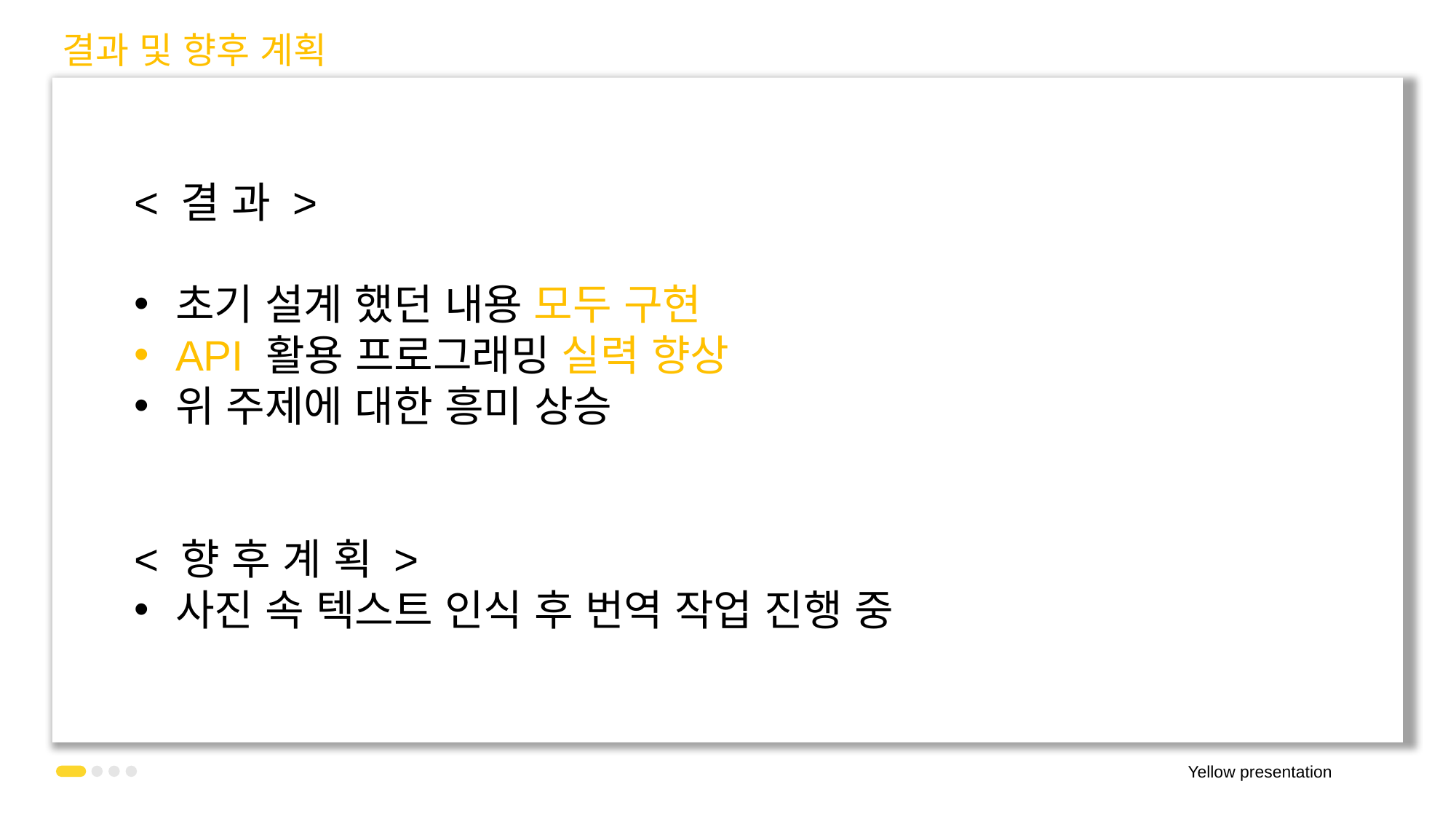

결과 및 향후 계획

< 결 과 >

초기 설계 했던 내용 모두 구현
API 활용 프로그래밍 실력 향상
위 주제에 대한 흥미 상승

< 향 후 계 획 >
사진 속 텍스트 인식 후 번역 작업 진행 중
Yellow presentation